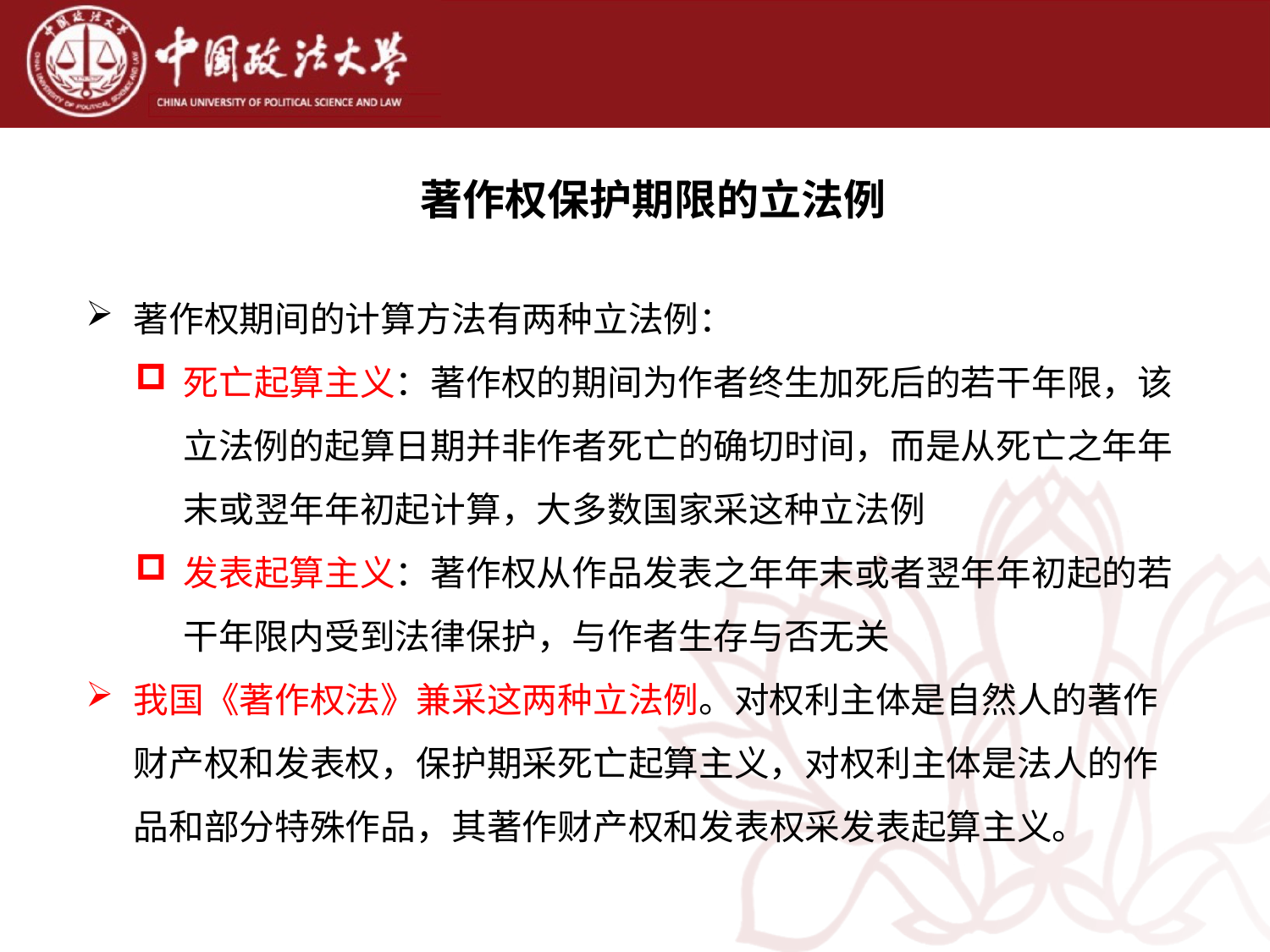

著作权保护期限的立法例
著作权期间的计算方法有两种立法例：
死亡起算主义：著作权的期间为作者终生加死后的若干年限，该立法例的起算日期并非作者死亡的确切时间，而是从死亡之年年末或翌年年初起计算，大多数国家采这种立法例
发表起算主义：著作权从作品发表之年年末或者翌年年初起的若干年限内受到法律保护，与作者生存与否无关
我国《著作权法》兼采这两种立法例。对权利主体是自然人的著作财产权和发表权，保护期采死亡起算主义，对权利主体是法人的作品和部分特殊作品，其著作财产权和发表权采发表起算主义。